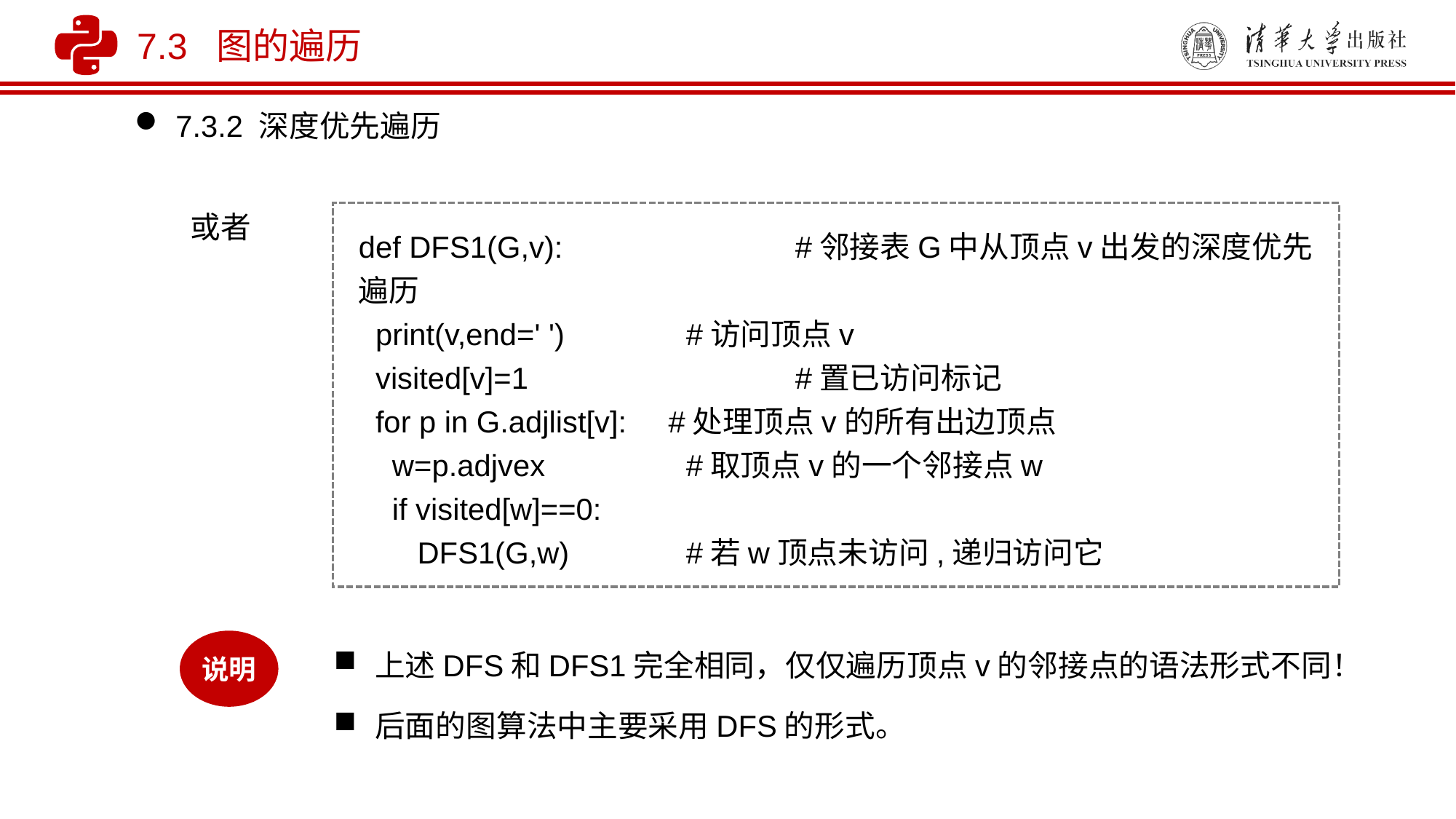

7.3  图的遍历
7.3.2 深度优先遍历
或者
def DFS1(G,v):	              	#邻接表G中从顶点v出发的深度优先遍历
  print(v,end=' ')		#访问顶点v
  visited[v]=1			#置已访问标记
  for p in G.adjlist[v]:     #处理顶点v的所有出边顶点
    w=p.adjvex            	#取顶点v的一个邻接点w
    if visited[w]==0:
       DFS1(G,w)		#若w顶点未访问,递归访问它
上述DFS和DFS1完全相同，仅仅遍历顶点v的邻接点的语法形式不同！
后面的图算法中主要采用DFS的形式。

说明